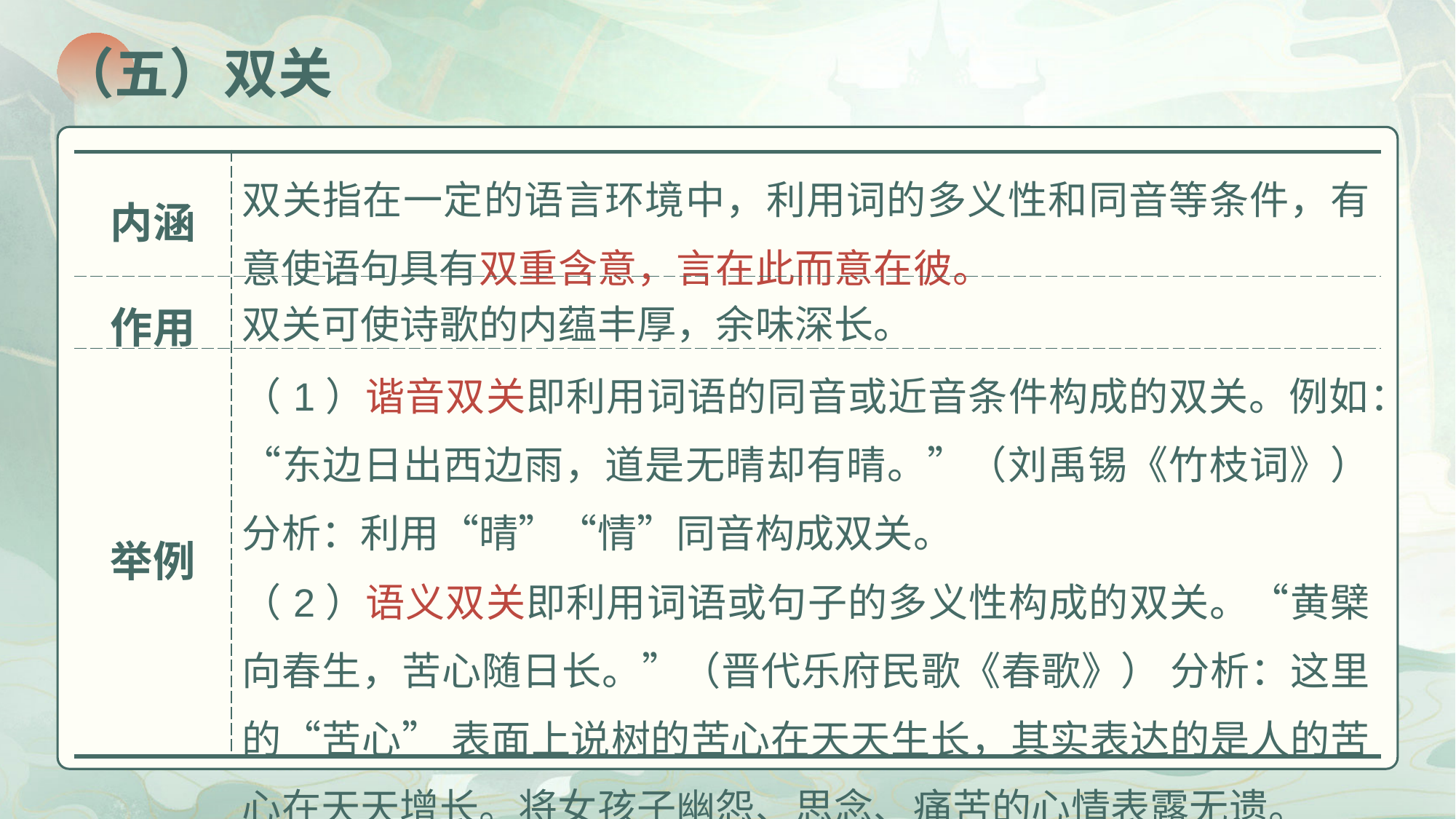

（五）双关

| 内涵 | 双关指在一定的语言环境中，利用词的多义性和同音等条件，有意使语句具有双重含意，言在此而意在彼。 |
| --- | --- |
| 作用 | 双关可使诗歌的内蕴丰厚，余味深长。 |
| 举例 | （1）谐音双关即利用词语的同音或近音条件构成的双关。例如：“东边日出西边雨，道是无晴却有晴。”（刘禹锡《竹枝词》）分析：利用“晴”“情”同音构成双关。 （2）语义双关即利用词语或句子的多义性构成的双关。“黄檗向春生，苦心随日长。”（晋代乐府民歌《春歌》） 分析：这里的“苦心” 表面上说树的苦心在天天生长，其实表达的是人的苦心在天天增长。将女孩子幽怨、思念、痛苦的心情表露无遗。 |